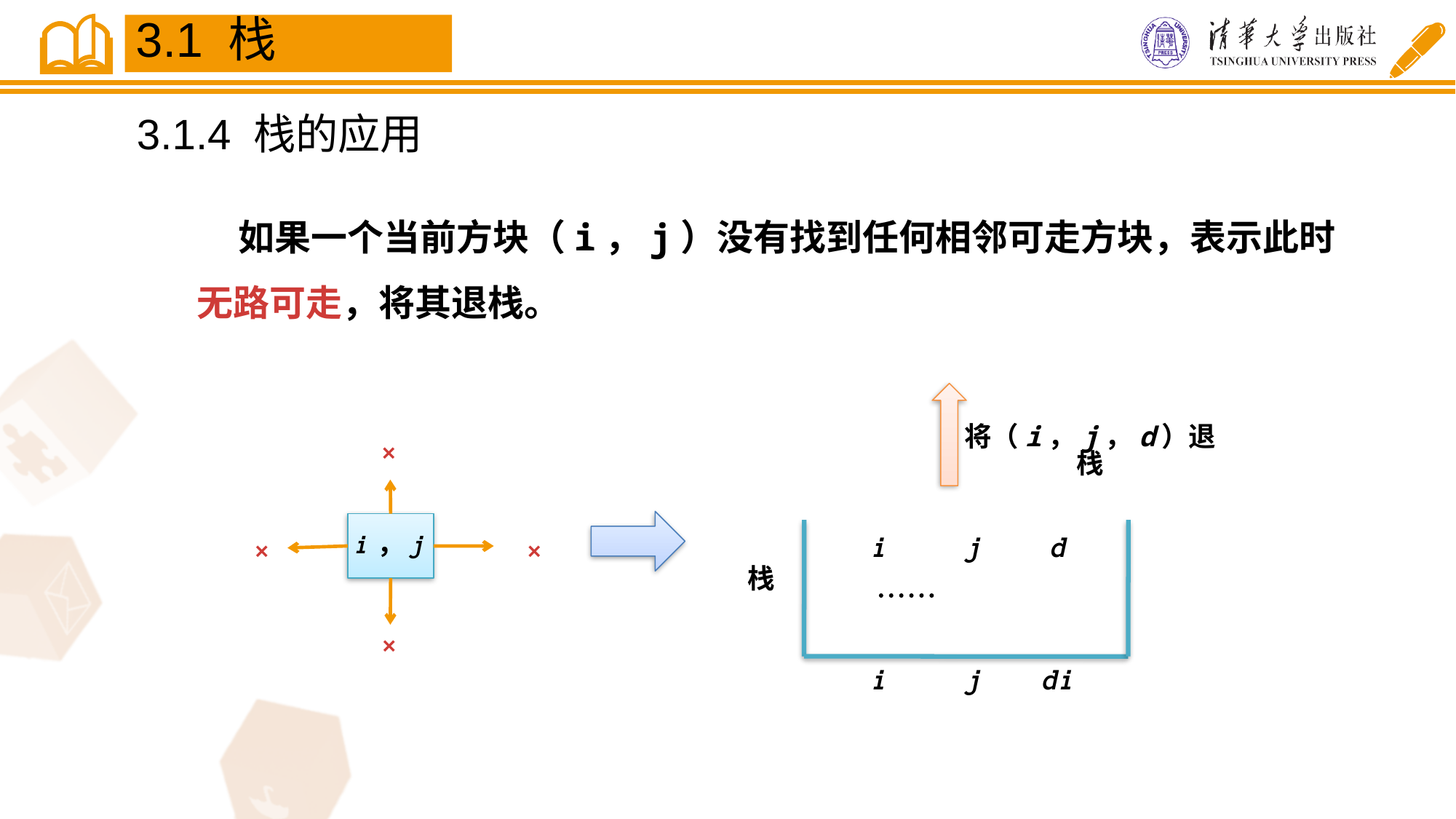

3.1 栈
3.1.4 栈的应用
    如果一个当前方块（i，j）没有找到任何相邻可走方块，表示此时无路可走，将其退栈。

将（i，j，d）退栈

i
j
d
栈
……
i
j
di
×
i，j
×
×
×